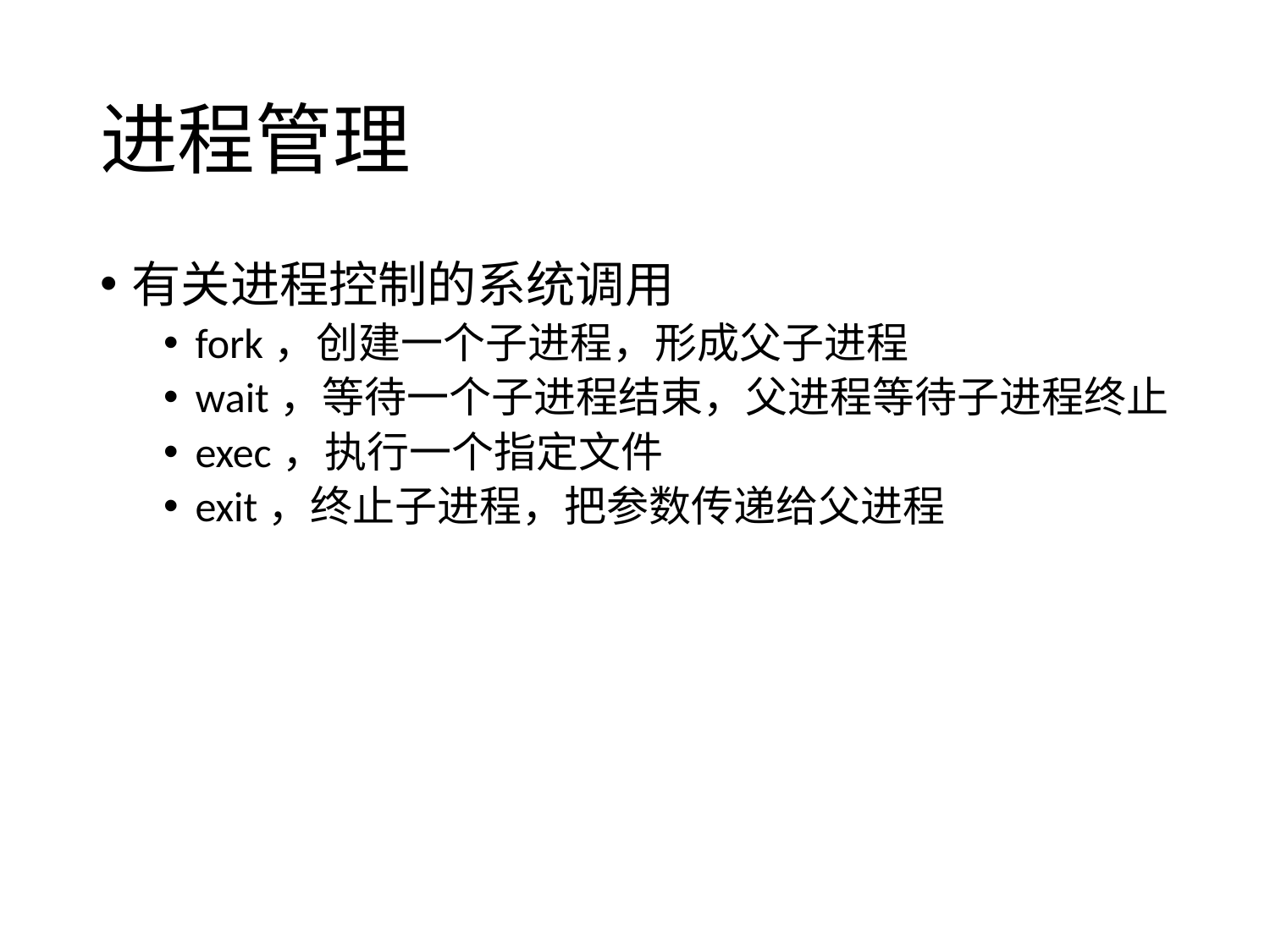

# 进程管理
有关进程控制的系统调用
fork，创建一个子进程，形成父子进程
wait，等待一个子进程结束，父进程等待子进程终止
exec，执行一个指定文件
exit，终止子进程，把参数传递给父进程